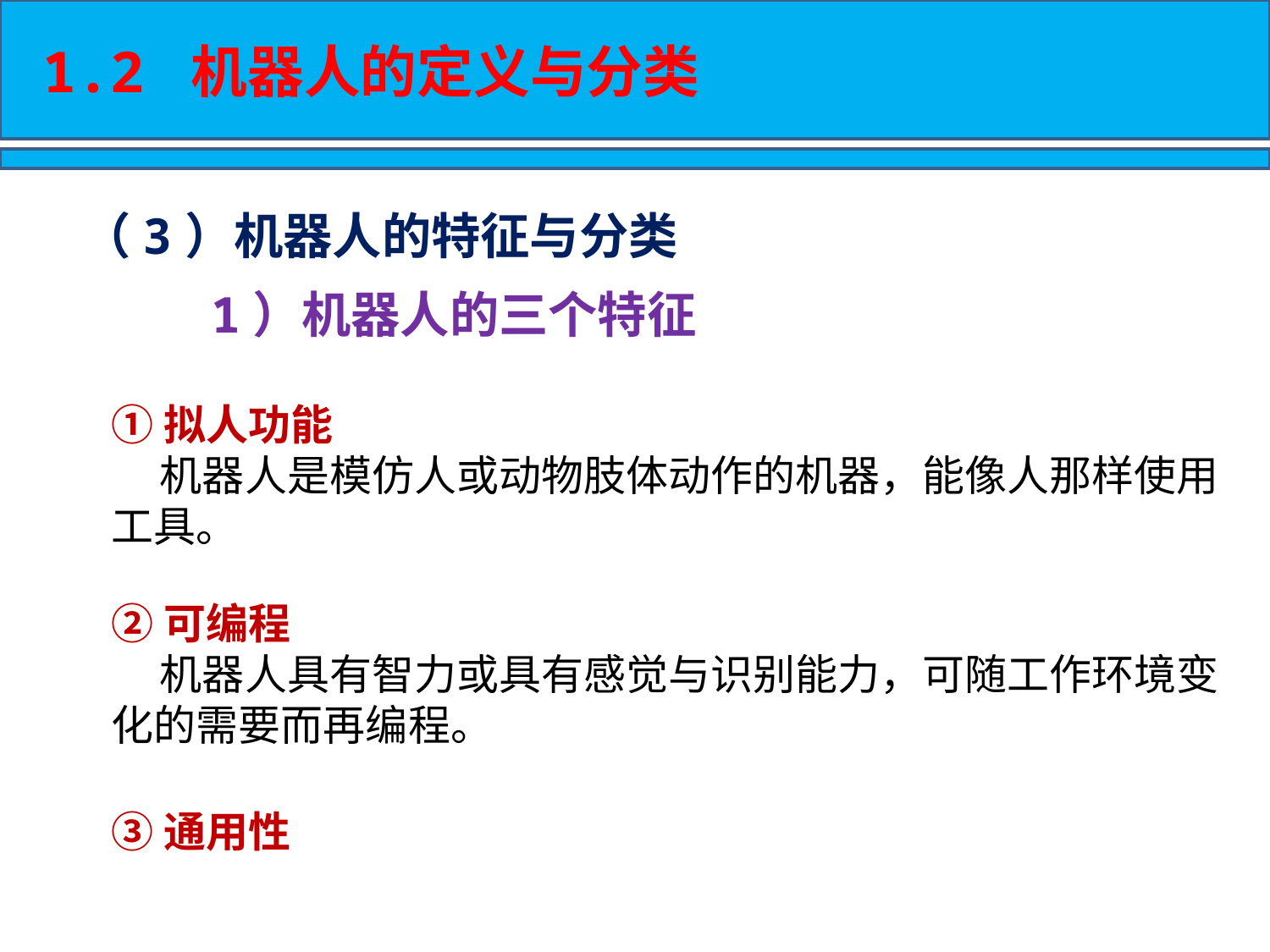

1.2 机器人的定义与分类

（3）机器人的特征与分类
1）机器人的三个特征
①拟人功能
    机器人是模仿人或动物肢体动作的机器，能像人那样使用工具。
②可编程
    机器人具有智力或具有感觉与识别能力，可随工作环境变化的需要而再编程。
③通用性